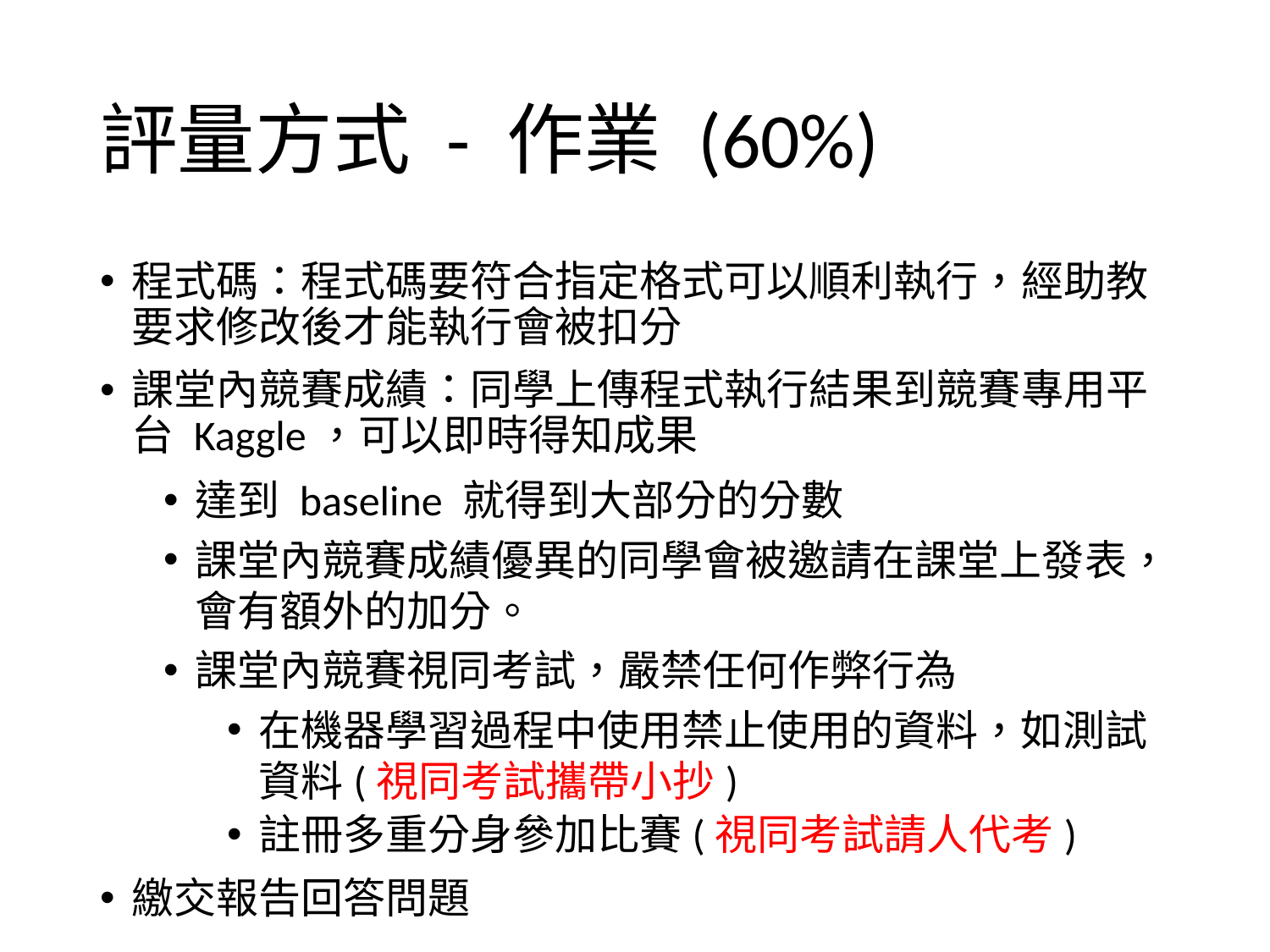

# 評量方式 - 作業 (60%)
程式碼：程式碼要符合指定格式可以順利執行，經助教要求修改後才能執行會被扣分
課堂內競賽成績：同學上傳程式執行結果到競賽專用平台 Kaggle，可以即時得知成果
達到 baseline 就得到大部分的分數
課堂內競賽成績優異的同學會被邀請在課堂上發表，會有額外的加分。
課堂內競賽視同考試，嚴禁任何作弊行為
在機器學習過程中使用禁止使用的資料，如測試資料(視同考試攜帶小抄)
註冊多重分身參加比賽(視同考試請人代考)
繳交報告回答問題